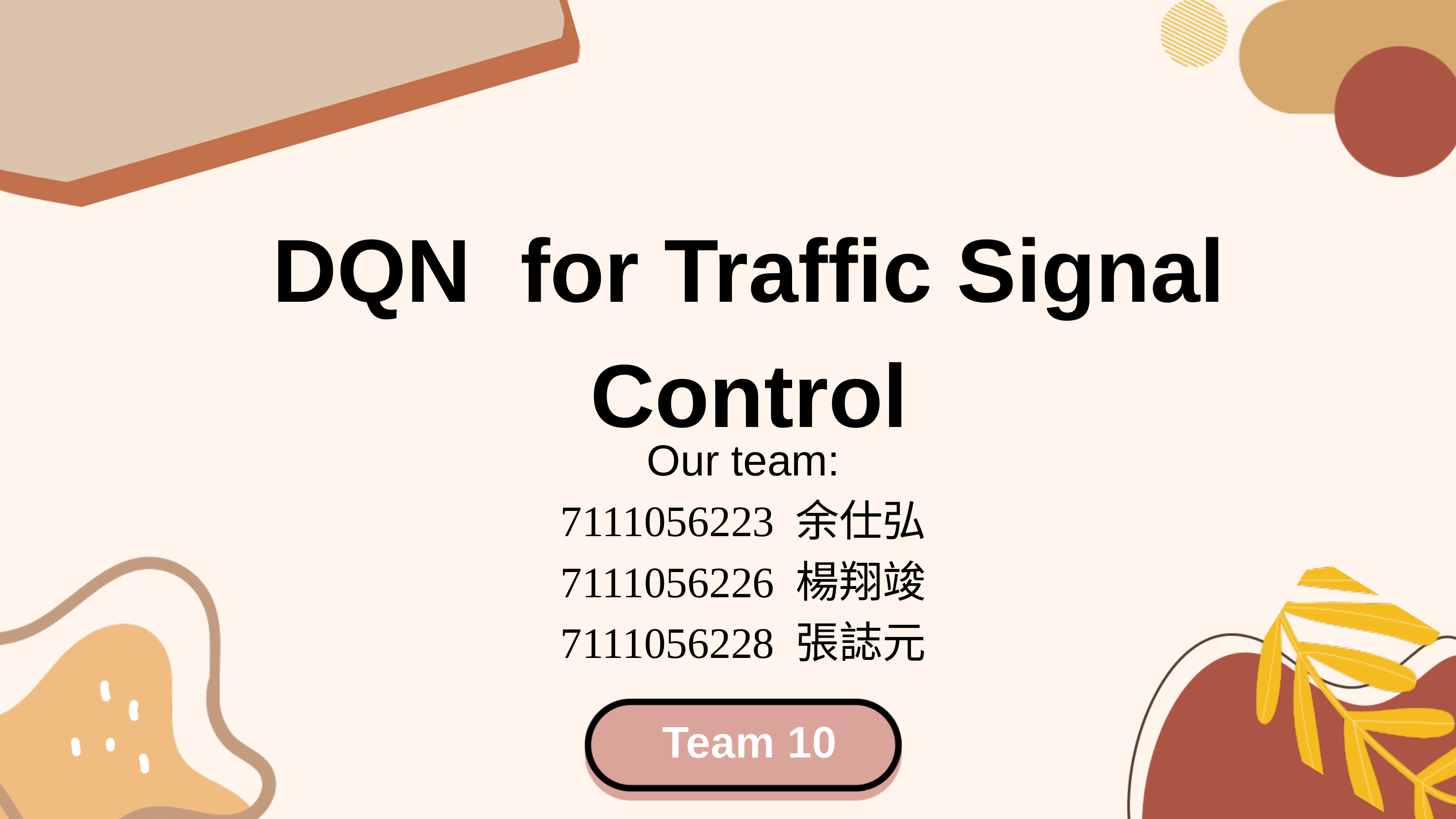

DQN  for Traffic Signal Control
Our team:
7111056223 余仕弘
7111056226 楊翔竣
7111056228 張誌元

Team 10